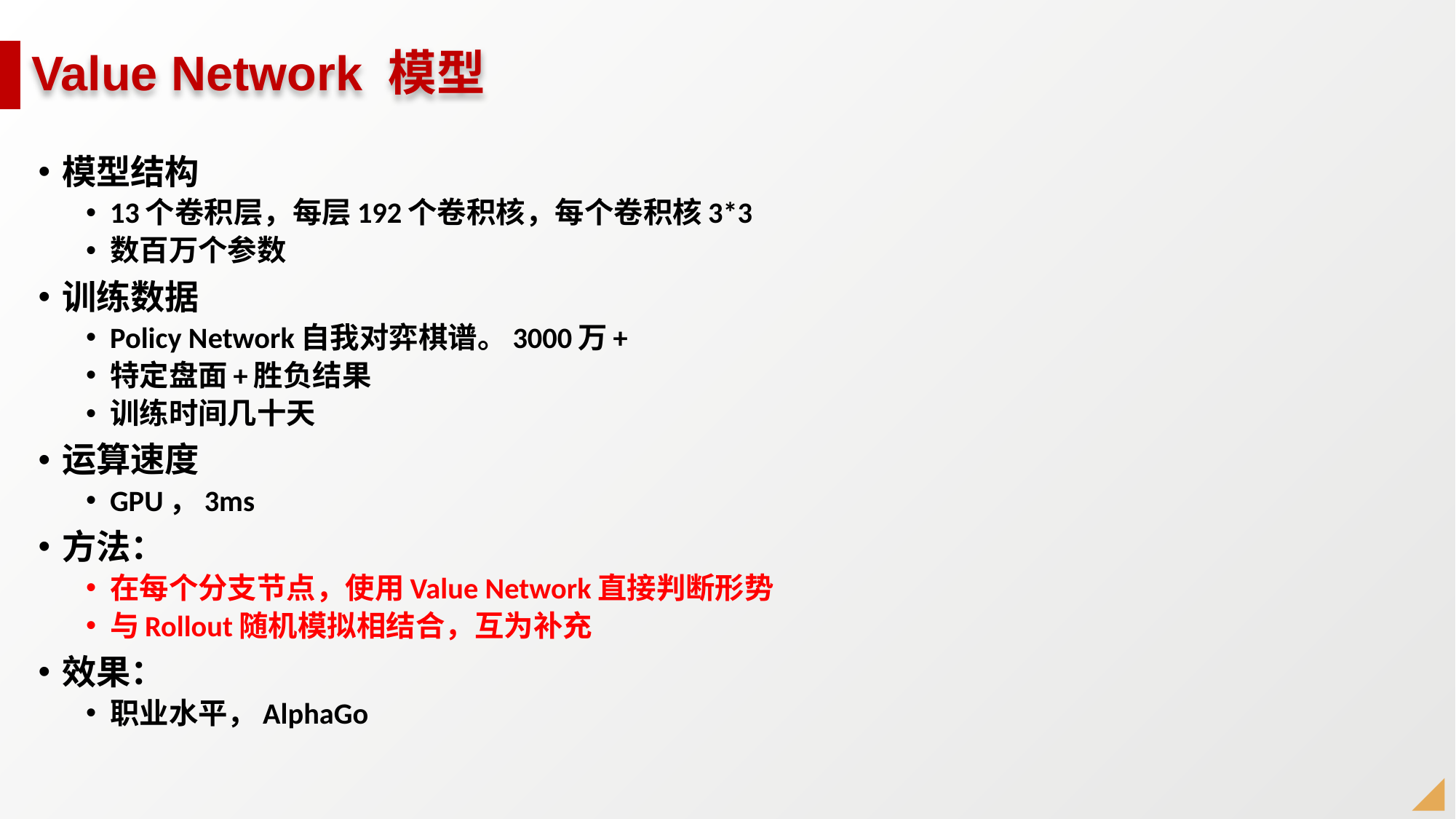

# Value Network 模型
模型结构
13个卷积层，每层192个卷积核，每个卷积核3*3
数百万个参数
训练数据
Policy Network自我对弈棋谱。3000万+
特定盘面+胜负结果
训练时间几十天
运算速度
GPU，3ms
方法：
在每个分支节点，使用Value Network直接判断形势
与Rollout随机模拟相结合，互为补充
效果：
职业水平，AlphaGo